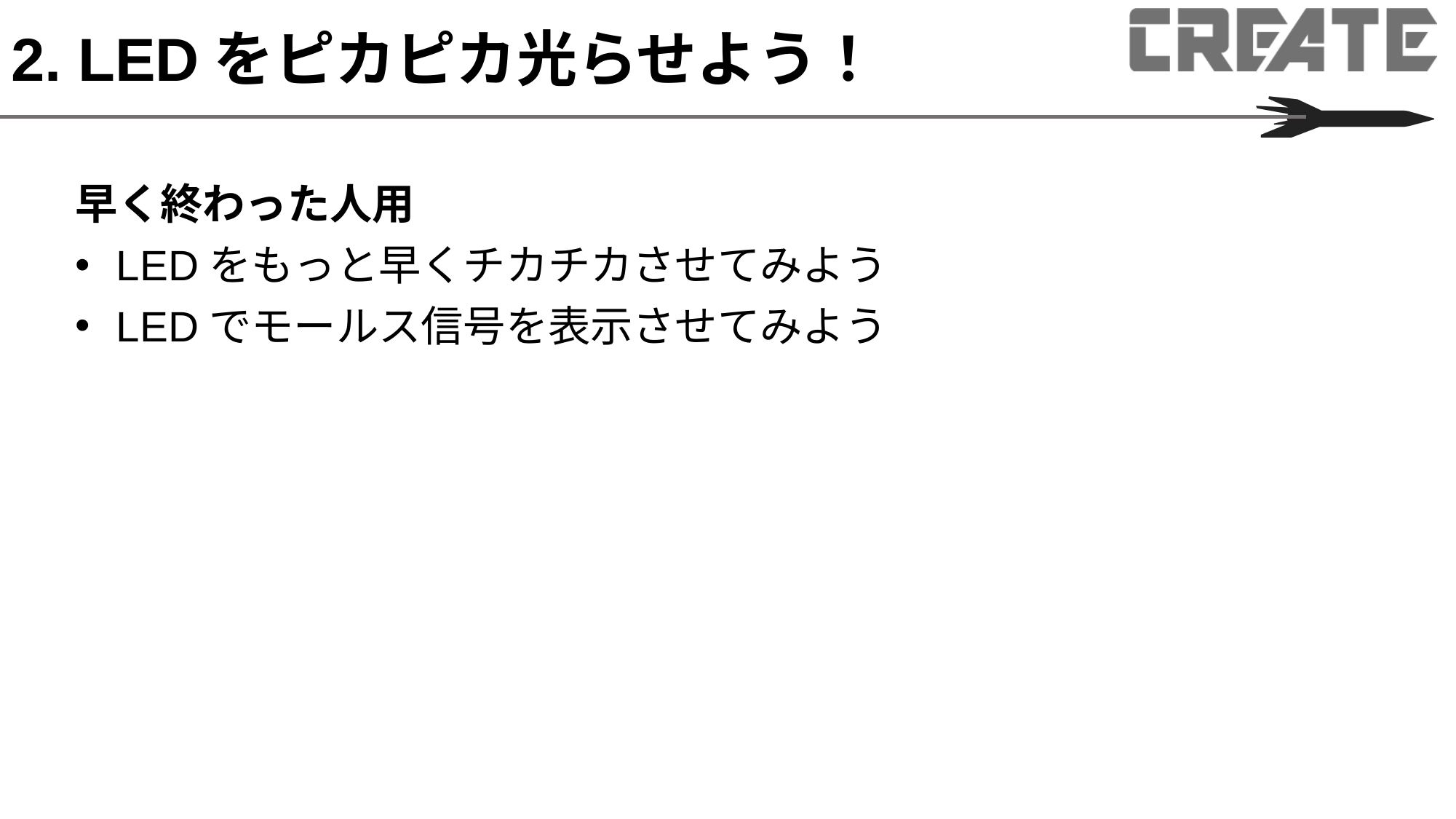

# 2. LEDをピカピカ光らせよう！
早く終わった人用
LEDをもっと早くチカチカさせてみよう
LEDでモールス信号を表示させてみよう